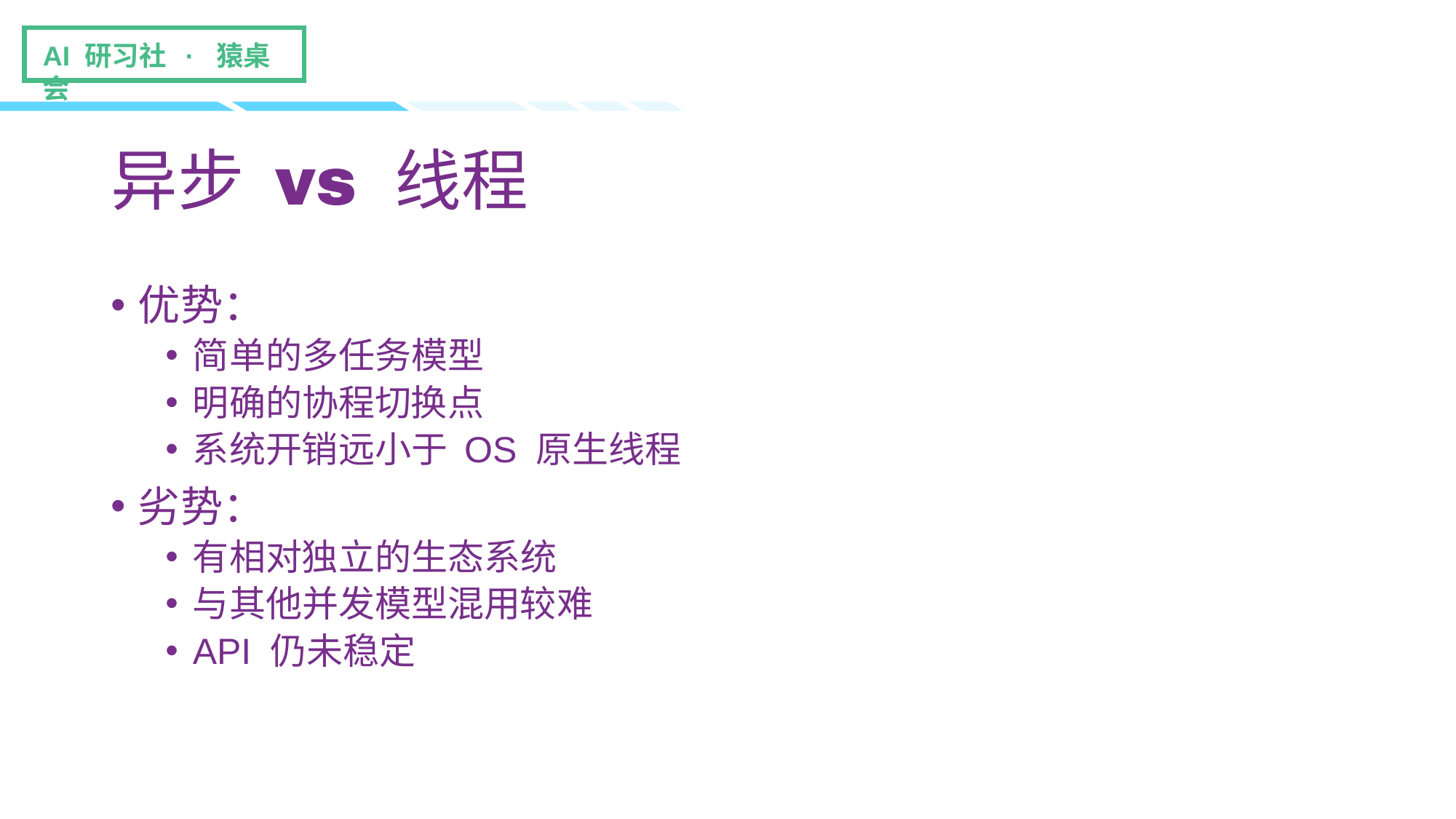

# 异步 vs 线程
优势：
简单的多任务模型
明确的协程切换点
系统开销远小于 OS 原生线程
劣势：
有相对独立的生态系统
与其他并发模型混用较难
API 仍未稳定